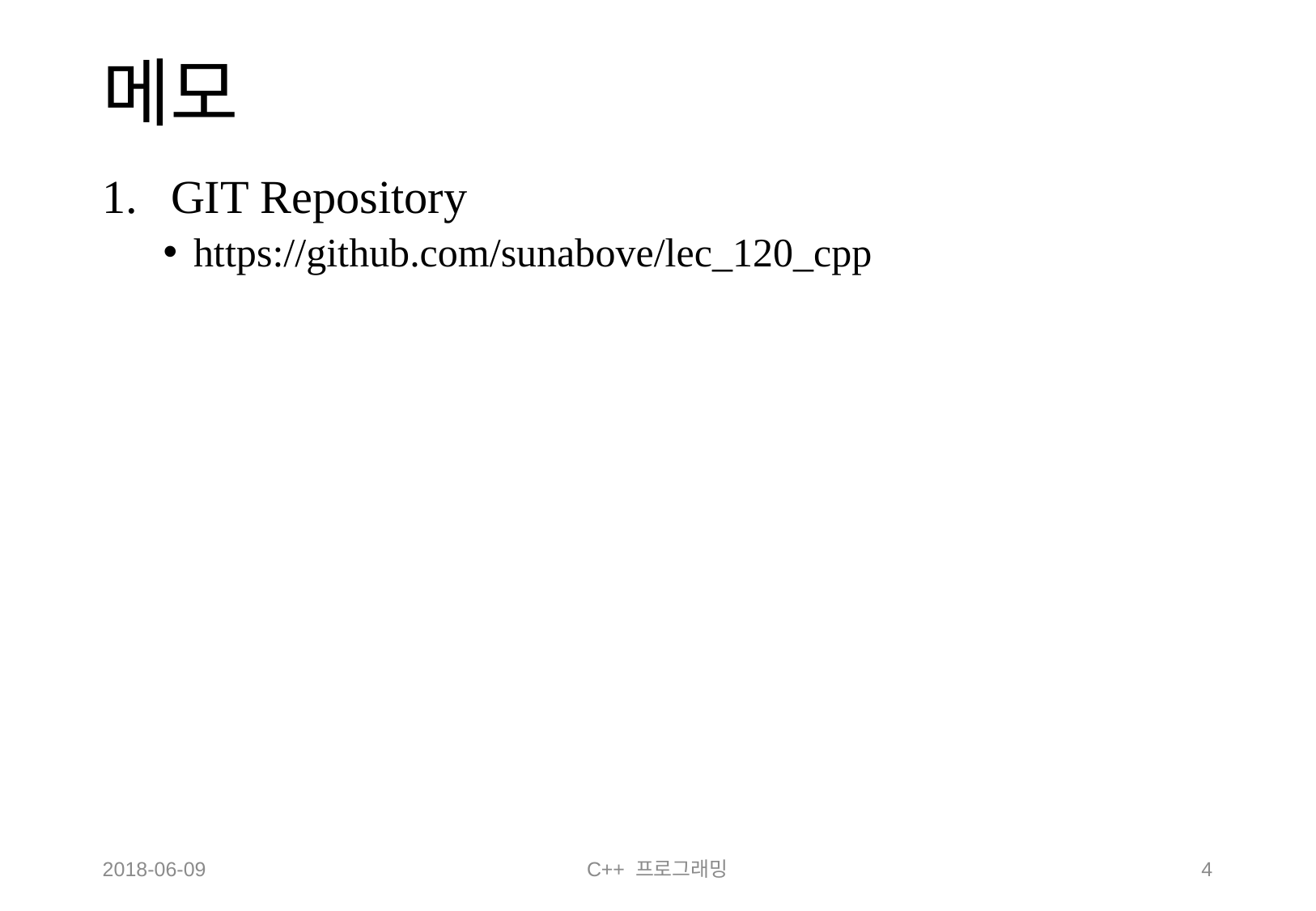

# 메모
GIT Repository
https://github.com/sunabove/lec_120_cpp

2018-06-09
C++ 프로그래밍
4